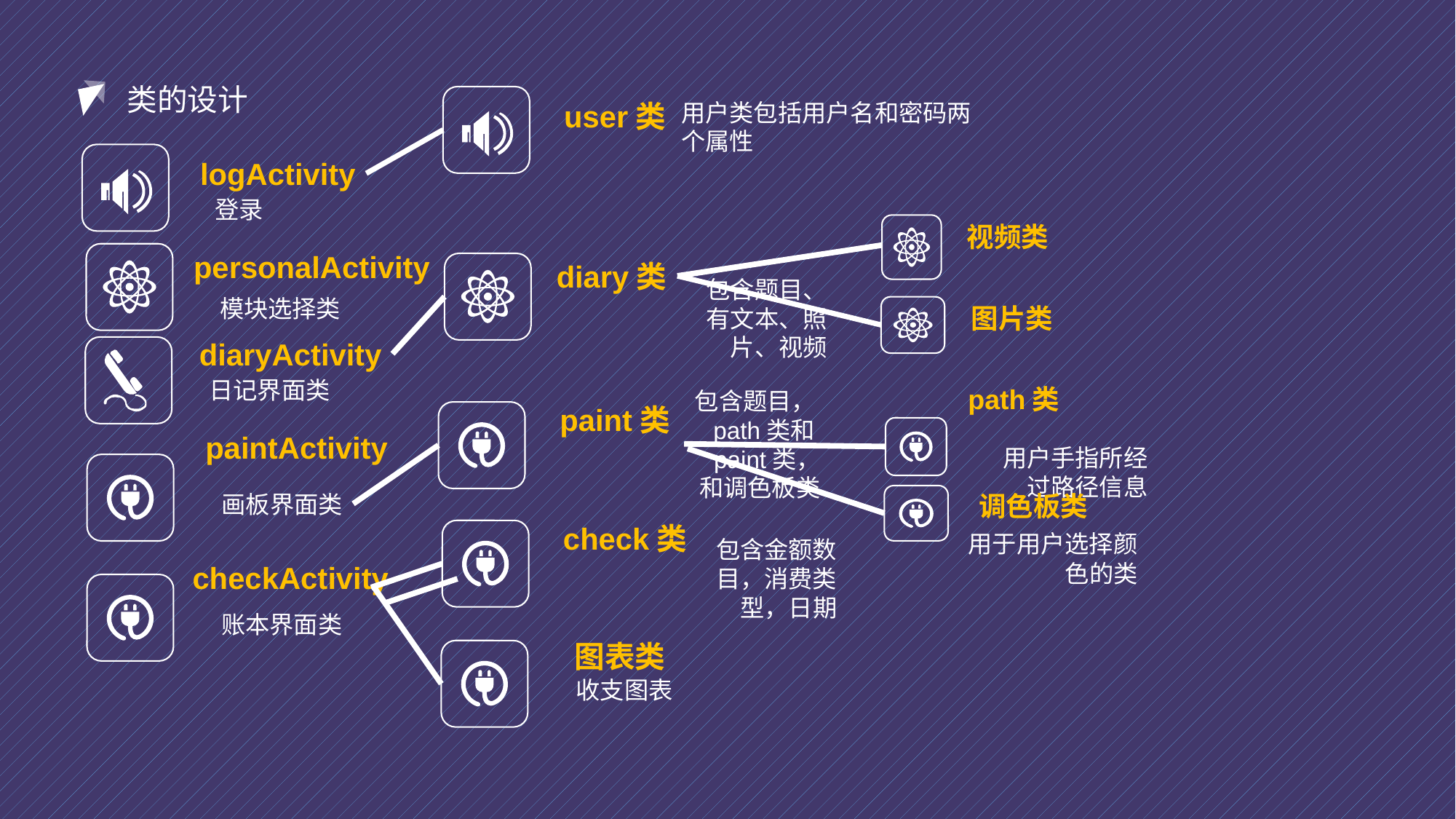

类的设计

user类
用户类包括用户名和密码两个属性

logActivity
登录
视频类

personalActivity

模块选择类
diary类

包含题目、有文本、照片、视频
图片类

diaryActivity

日记界面类
path类
包含题目，path类和paint类，和调色板类

paint类

用户手指所经过路径信息
paintActivity

画板界面类
调色板类

用于用户选择颜色的类
check类

包含金额数目，消费类型，日期
checkActivity

账本界面类
图表类

收支图表